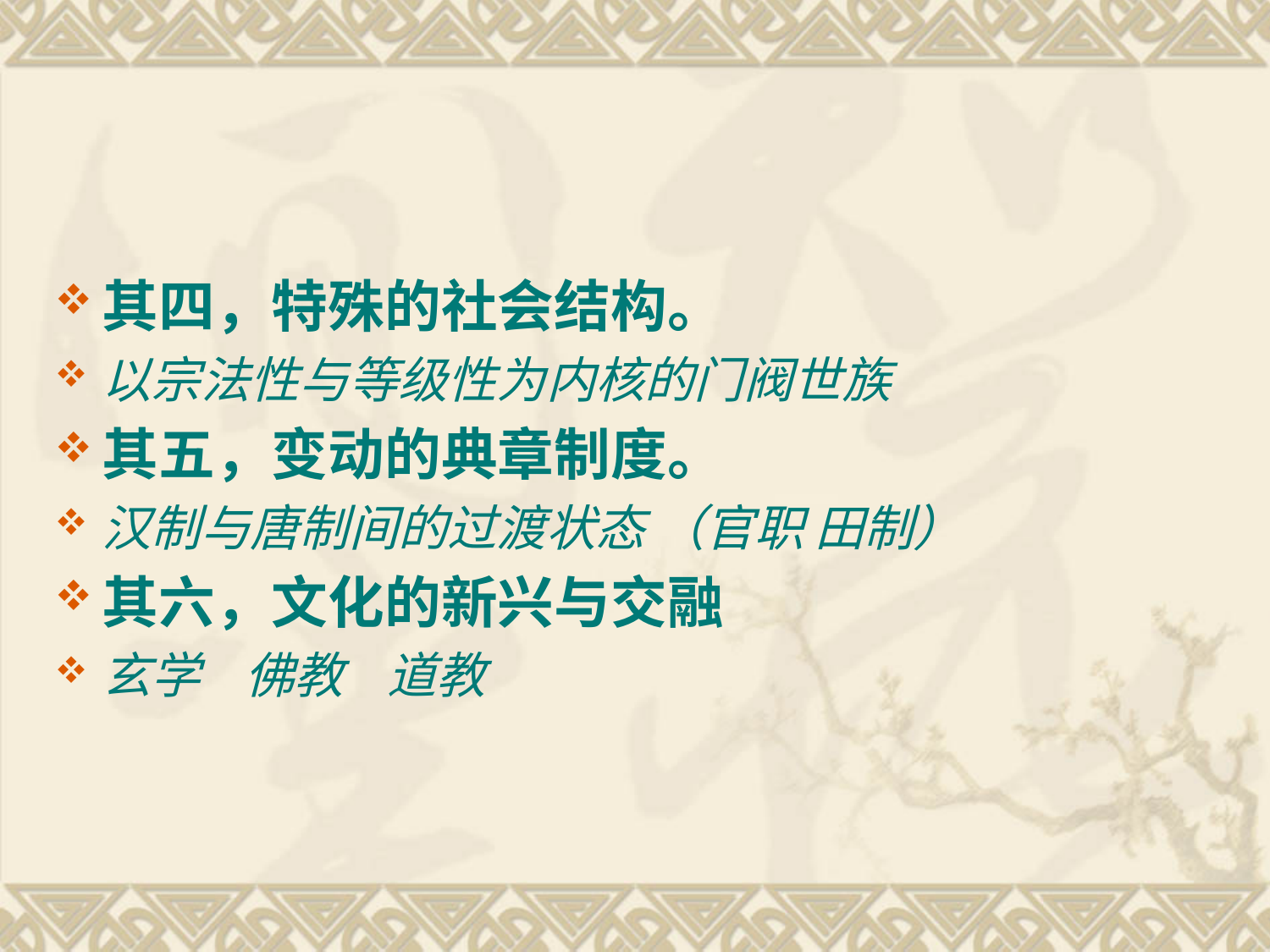

#
其四，特殊的社会结构。
以宗法性与等级性为内核的门阀世族
其五，变动的典章制度。
汉制与唐制间的过渡状态 （官职 田制）
其六，文化的新兴与交融
玄学    佛教    道教